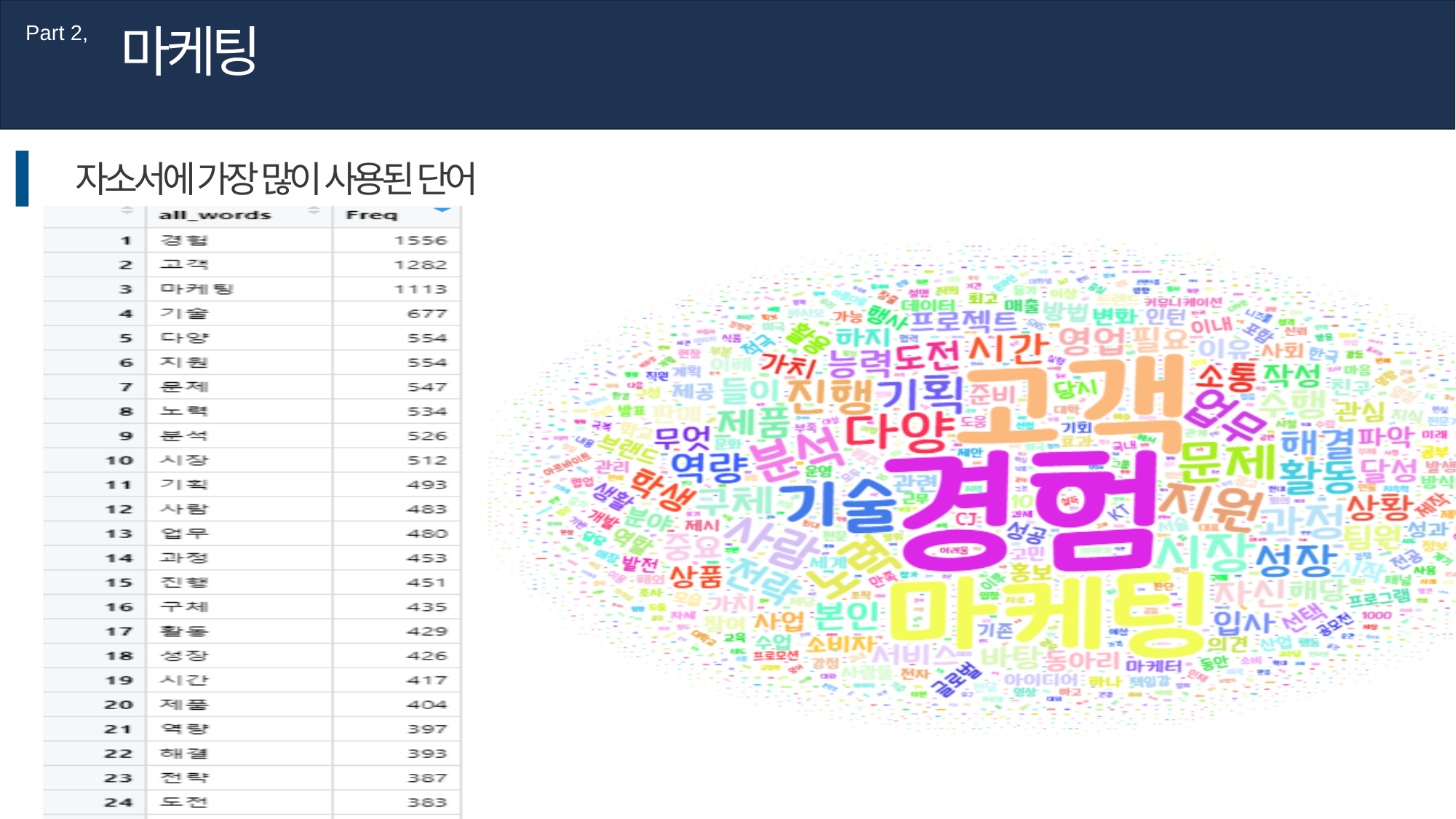

마케팅
Part 2,

자소서에 가장 많이 사용된 단어